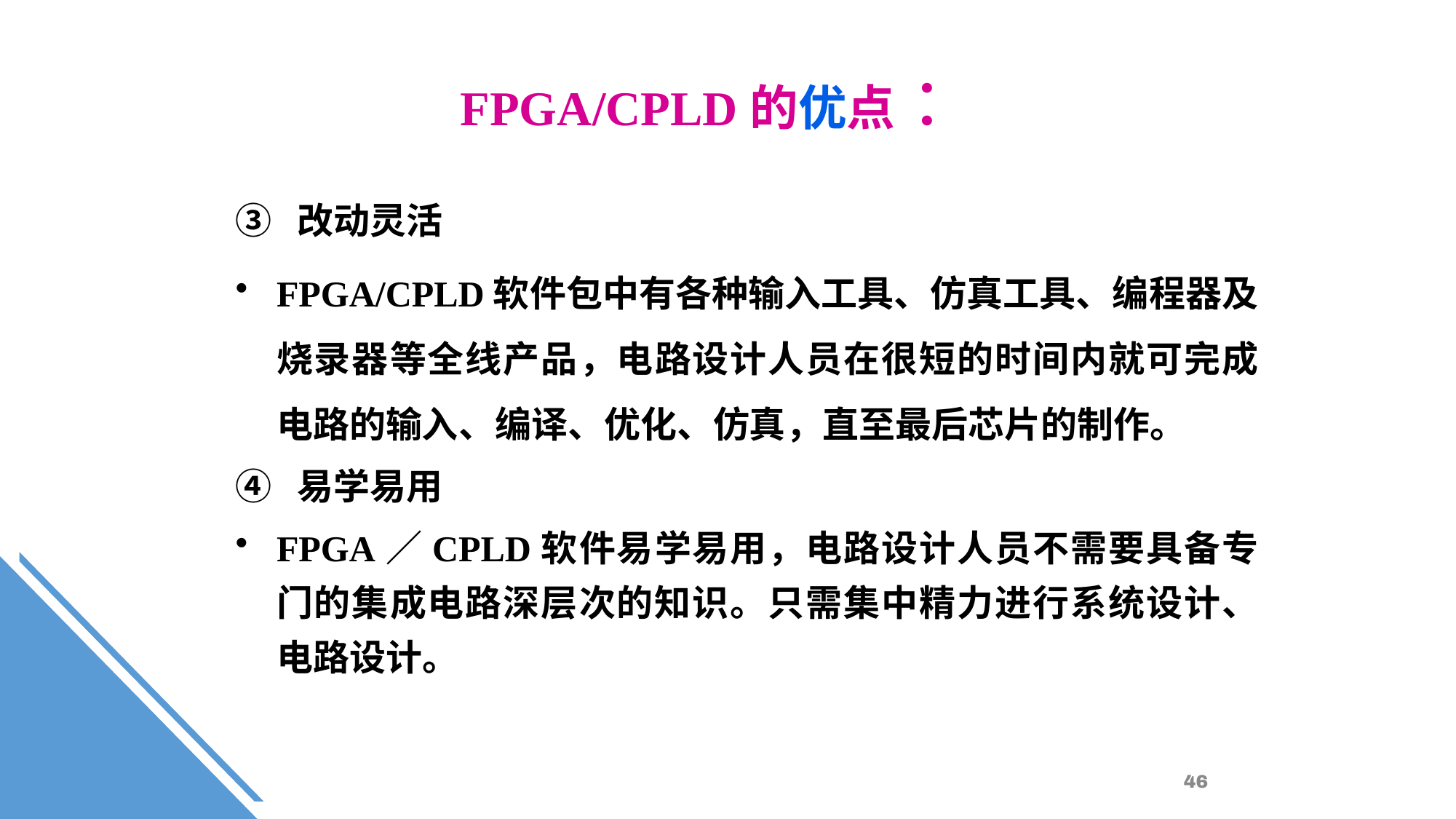

FPGA/CPLD的优点 ：
③  改动灵活
FPGA/CPLD软件包中有各种输入工具、仿真工具、编程器及烧录器等全线产品，电路设计人员在很短的时间内就可完成电路的输入、编译、优化、仿真，直至最后芯片的制作。
④  易学易用
FPGA／CPLD软件易学易用，电路设计人员不需要具备专门的集成电路深层次的知识。只需集中精力进行系统设计、电路设计。
46